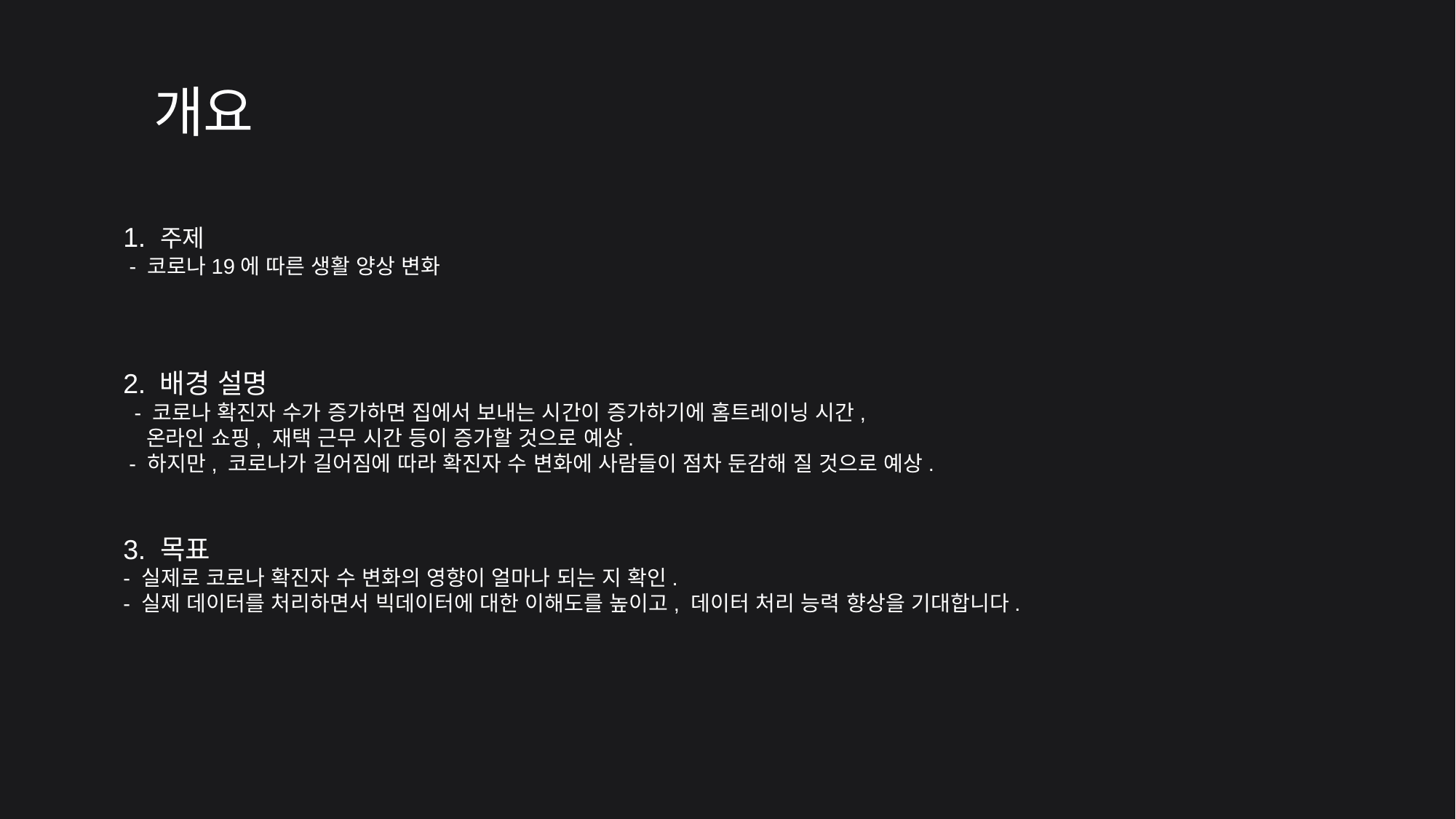

개요
1. 주제
 - 코로나19에 따른 생활 양상 변화
2. 배경 설명
 - 코로나 확진자 수가 증가하면 집에서 보내는 시간이 증가하기에 홈트레이닝 시간,
   온라인 쇼핑, 재택 근무 시간 등이 증가할 것으로 예상.
 - 하지만, 코로나가 길어짐에 따라 확진자 수 변화에 사람들이 점차 둔감해 질 것으로 예상.
3. 목표
- 실제로 코로나 확진자 수 변화의 영향이 얼마나 되는 지 확인.
- 실제 데이터를 처리하면서 빅데이터에 대한 이해도를 높이고, 데이터 처리 능력 향상을 기대합니다.